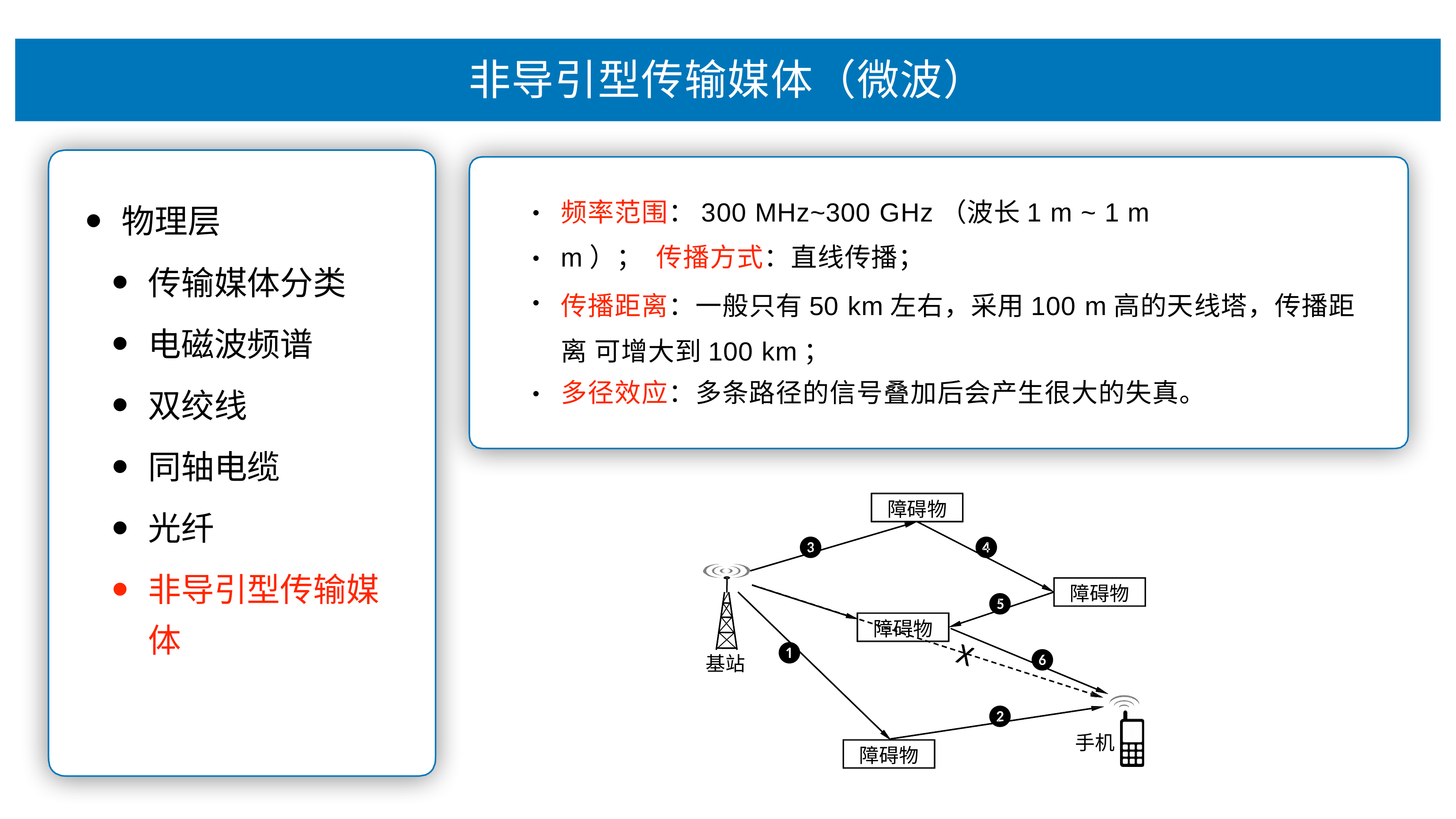

# ⾮导引型传输媒体（微波）

频率范围：300 MHz~300 GHz（波⻓1 m ~ 1 mm）；  传播⽅式：直线传播；
传播距离：⼀般只有50 km左右，采⽤100 m⾼的天线塔，传播距离 可增⼤到100 km；
多径效应：多条路径的信号叠加后会产⽣很⼤的失真。
物理层
传输媒体分类
电磁波频谱
双绞线
同轴电缆
光纤
⾮导引型传输媒 体
•
•
•
•

障碍物

❸
❹

障碍物

❺

障碍物

❶

❻

基站

❷

手机

障碍物